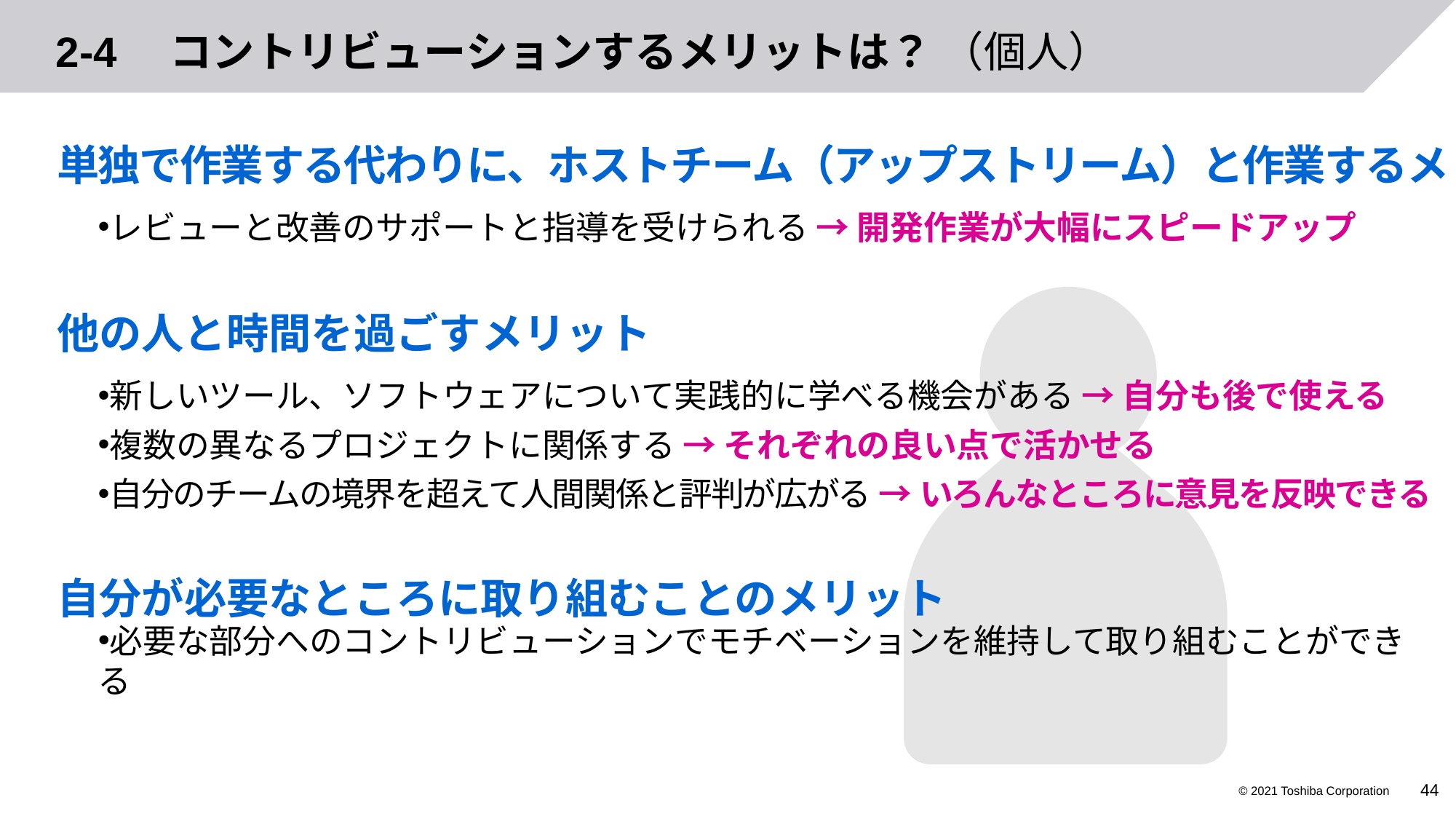

# 2-4　コントリビューションするメリットは？ （個人）
単独で作業する代わりに、ホストチーム（アップストリーム）と作業するメリット
レビューと改善のサポートと指導を受けられる → 開発作業が大幅にスピードアップ

他の人と時間を過ごすメリット
新しいツール、ソフトウェアについて実践的に学べる機会がある → 自分も後で使える
複数の異なるプロジェクトに関係する → それぞれの良い点で活かせる
自分のチームの境界を超えて人間関係と評判が広がる → いろんなところに意見を反映できる
自分が必要なところに取り組むことのメリット
必要な部分へのコントリビューションでモチベーションを維持して取り組むことができる